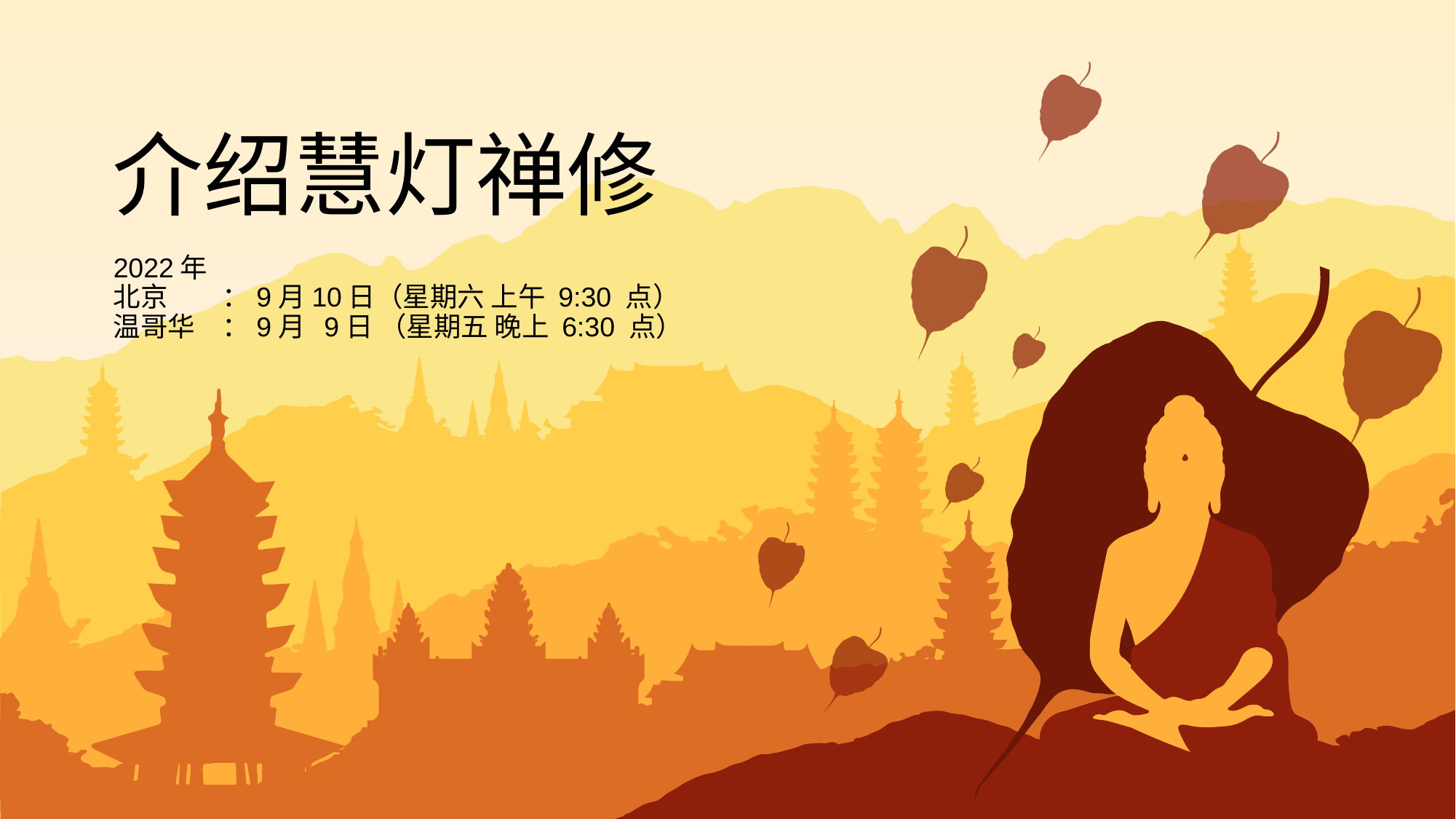

介绍慧灯禅修

2022年
北京	：9月10日（星期六 上午 9:30 点）
温哥华	：9月  9日 （星期五 晚上 6:30 点）